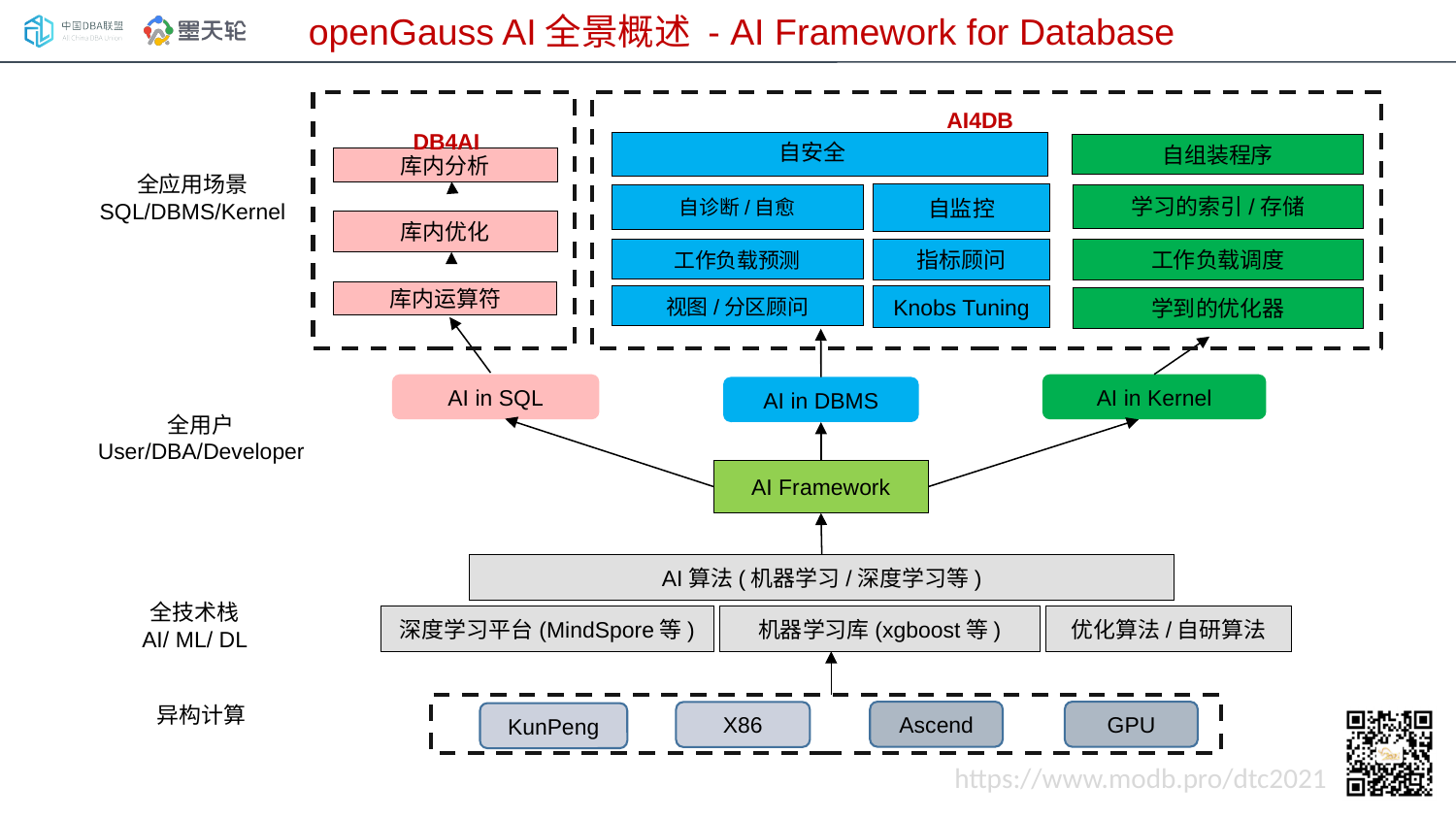

openGauss AI全景概述 - AI Framework for Database
AI4DB
DB4AI

自安全

自组装程序
库内分析
全应用场景
SQL/DBMS/Kernel
自监控
学习的索引/存储
自诊断/自愈
库内优化
工作负载预测
工作负载调度
指标顾问
库内运算符
视图/分区顾问
Knobs Tuning
学到的优化器
AI in SQL
AI in Kernel
AI in DBMS
全用户
User/DBA/Developer
AI Framework
AI算法(机器学习/深度学习等)
全技术栈
AI/ ML/ DL
深度学习平台(MindSpore等)
机器学习库(xgboost等)
优化算法/自研算法
异构计算

Ascend
GPU
X86
KunPeng